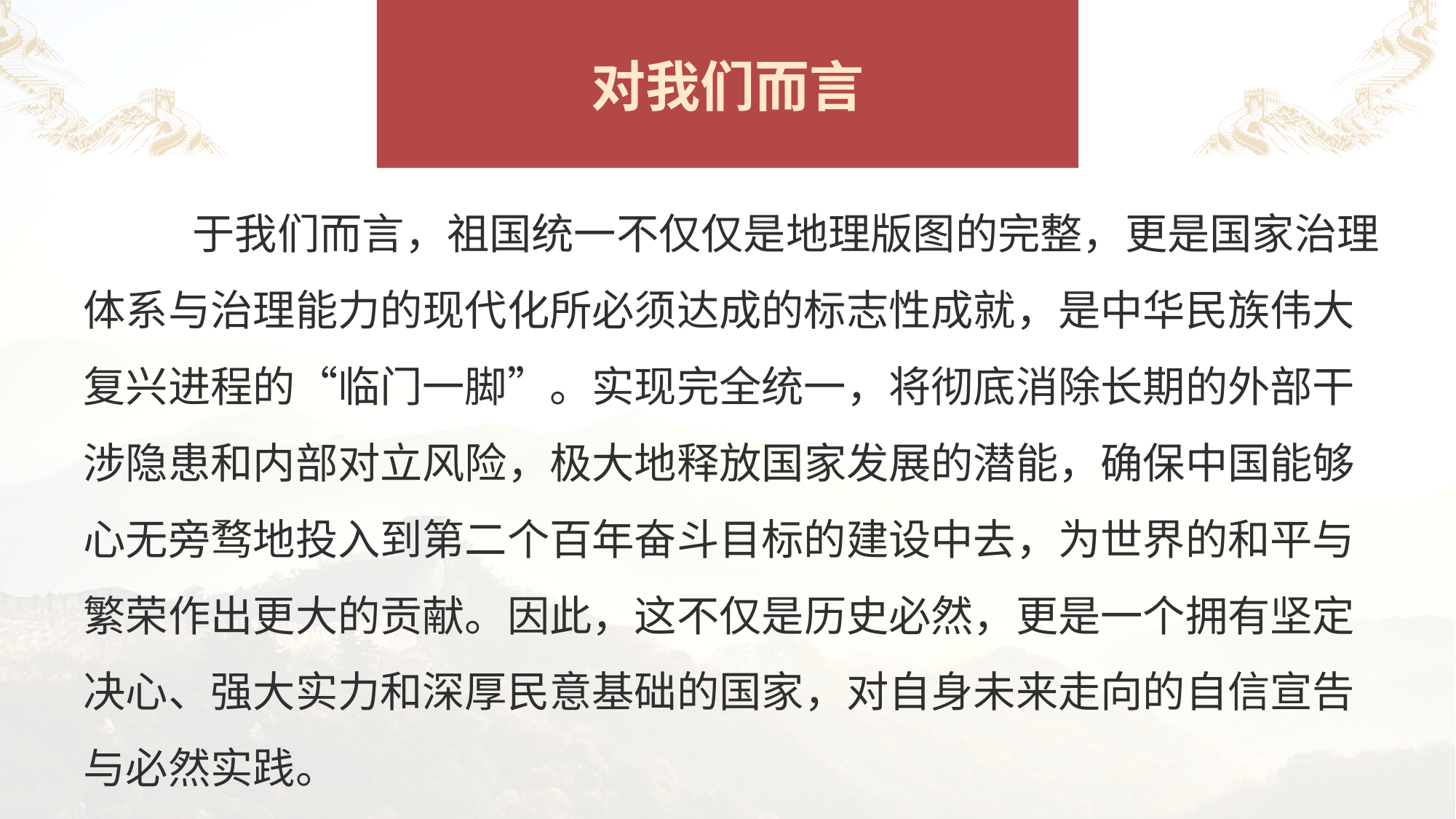

# 对我们而言
	于我们而言，祖国统一不仅仅是地理版图的完整，更是国家治理体系与治理能力的现代化所必须达成的标志性成就，是中华民族伟大复兴进程的“临门一脚”。实现完全统一，将彻底消除长期的外部干涉隐患和内部对立风险，极大地释放国家发展的潜能，确保中国能够心无旁骛地投入到第二个百年奋斗目标的建设中去，为世界的和平与繁荣作出更大的贡献。因此，这不仅是历史必然，更是一个拥有坚定决心、强大实力和深厚民意基础的国家，对自身未来走向的自信宣告与必然实践。